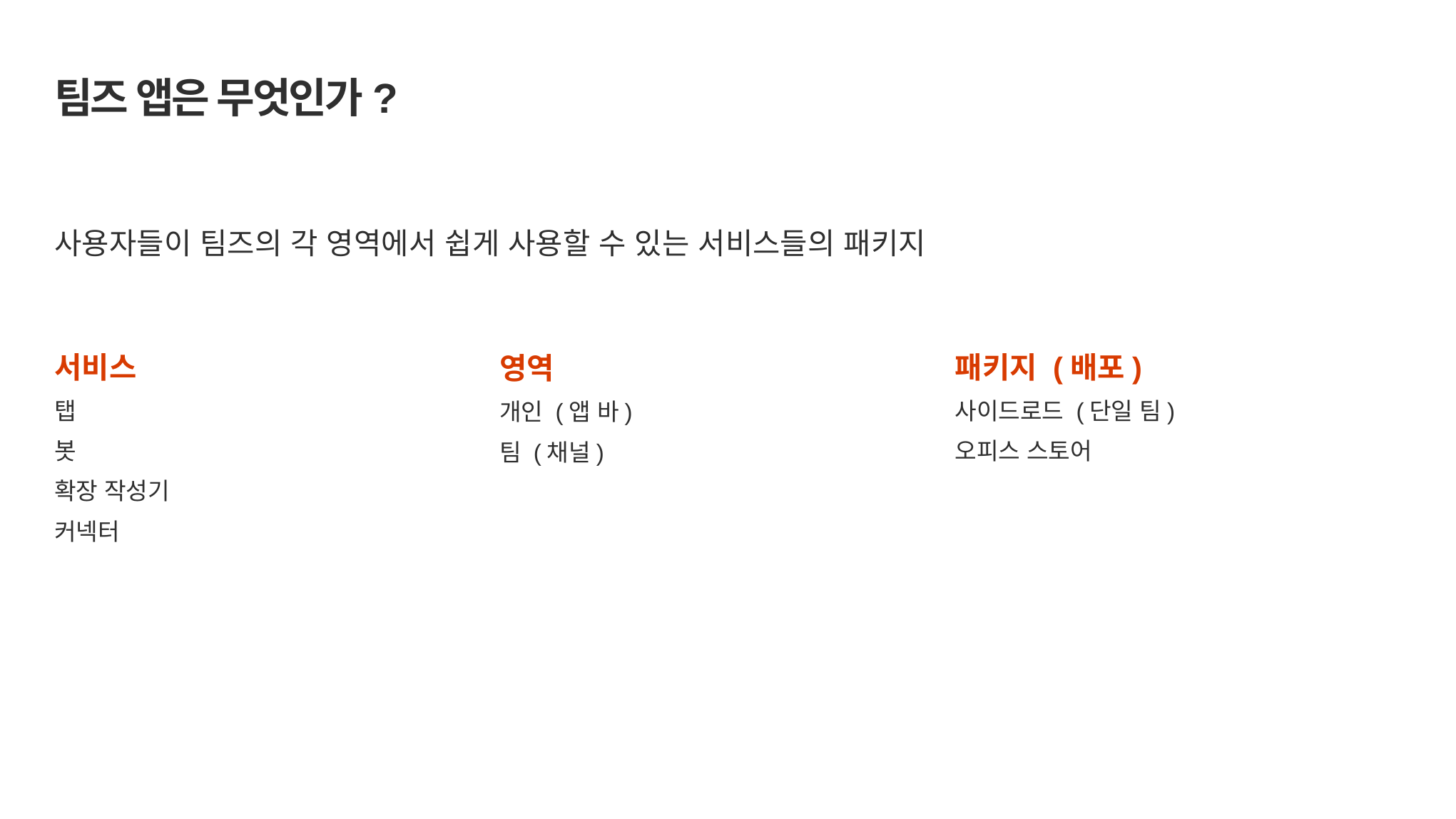

# 팀즈 앱은 무엇인가?
사용자들이 팀즈의 각 영역에서 쉽게 사용할 수 있는 서비스들의 패키지
서비스
탭
봇
확장 작성기
커넥터

패키지 (배포)
사이드로드 (단일 팀)
오피스 스토어

영역
개인 (앱 바)
팀 (채널)